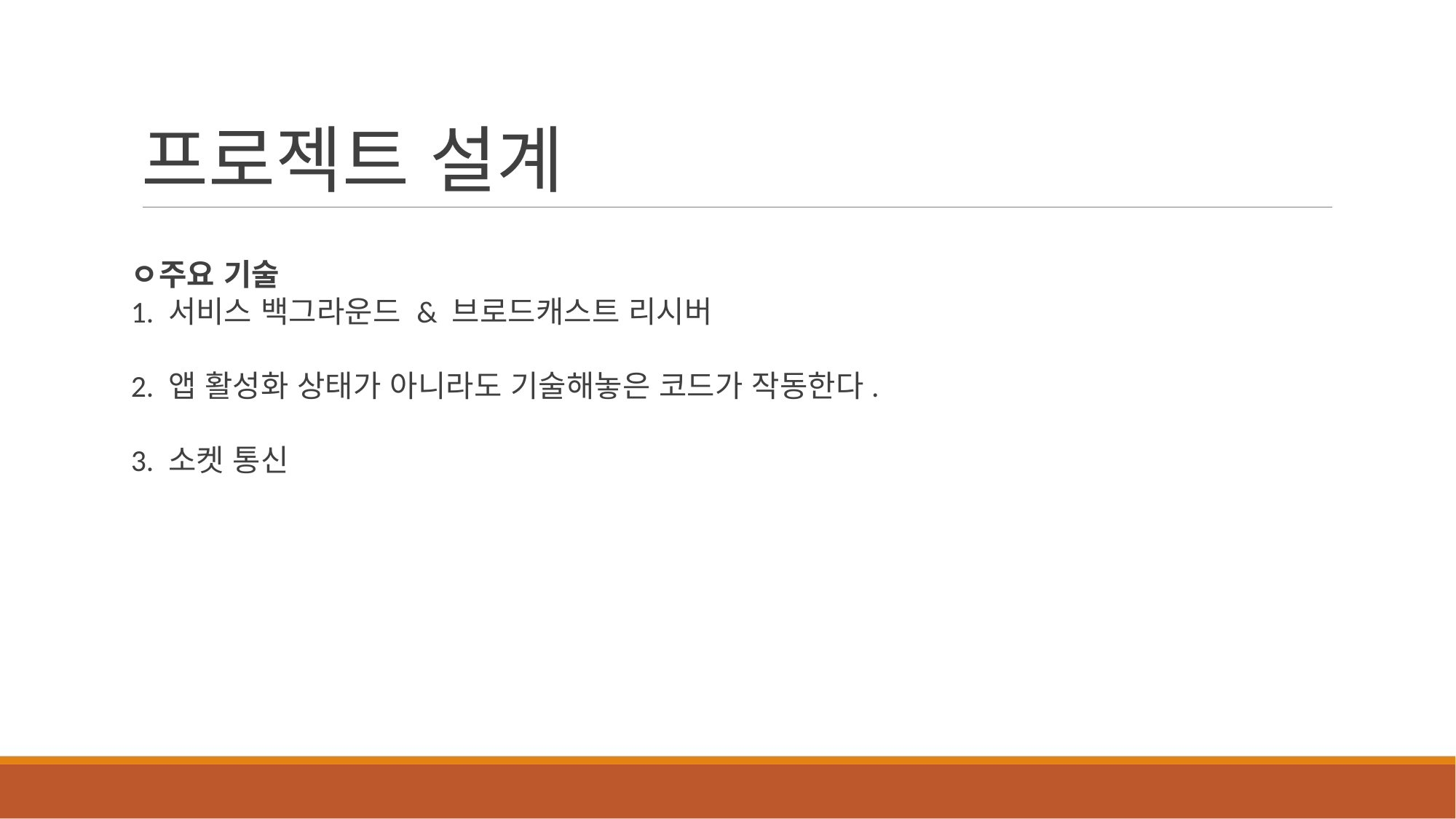

프로젝트 설계
ㅇ주요 기술
1. 서비스 백그라운드 & 브로드캐스트 리시버

2. 앱 활성화 상태가 아니라도 기술해놓은 코드가 작동한다.

3. 소켓 통신